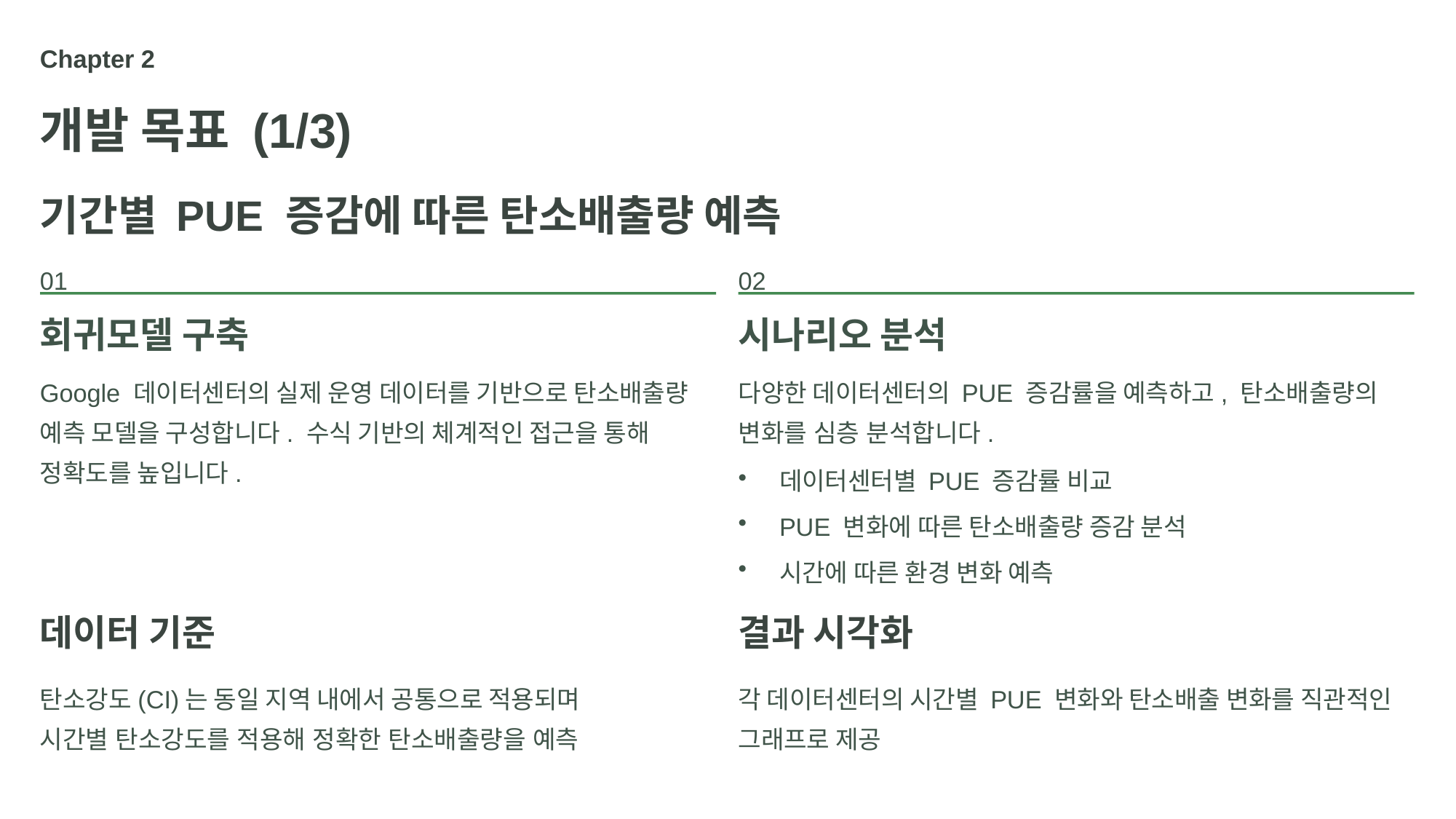

Chapter 2
개발 목표 (1/3)
기간별 PUE 증감에 따른 탄소배출량 예측
01
02

회귀모델 구축
시나리오 분석
Google 데이터센터의 실제 운영 데이터를 기반으로 탄소배출량 예측 모델을 구성합니다. 수식 기반의 체계적인 접근을 통해 정확도를 높입니다.
다양한 데이터센터의 PUE 증감률을 예측하고, 탄소배출량의 변화를 심층 분석합니다.
데이터센터별 PUE 증감률 비교
PUE 변화에 따른 탄소배출량 증감 분석
시간에 따른 환경 변화 예측
데이터 기준
결과 시각화
탄소강도(CI)는 동일 지역 내에서 공통으로 적용되며
시간별 탄소강도를 적용해 정확한 탄소배출량을 예측
각 데이터센터의 시간별 PUE 변화와 탄소배출 변화를 직관적인 그래프로 제공